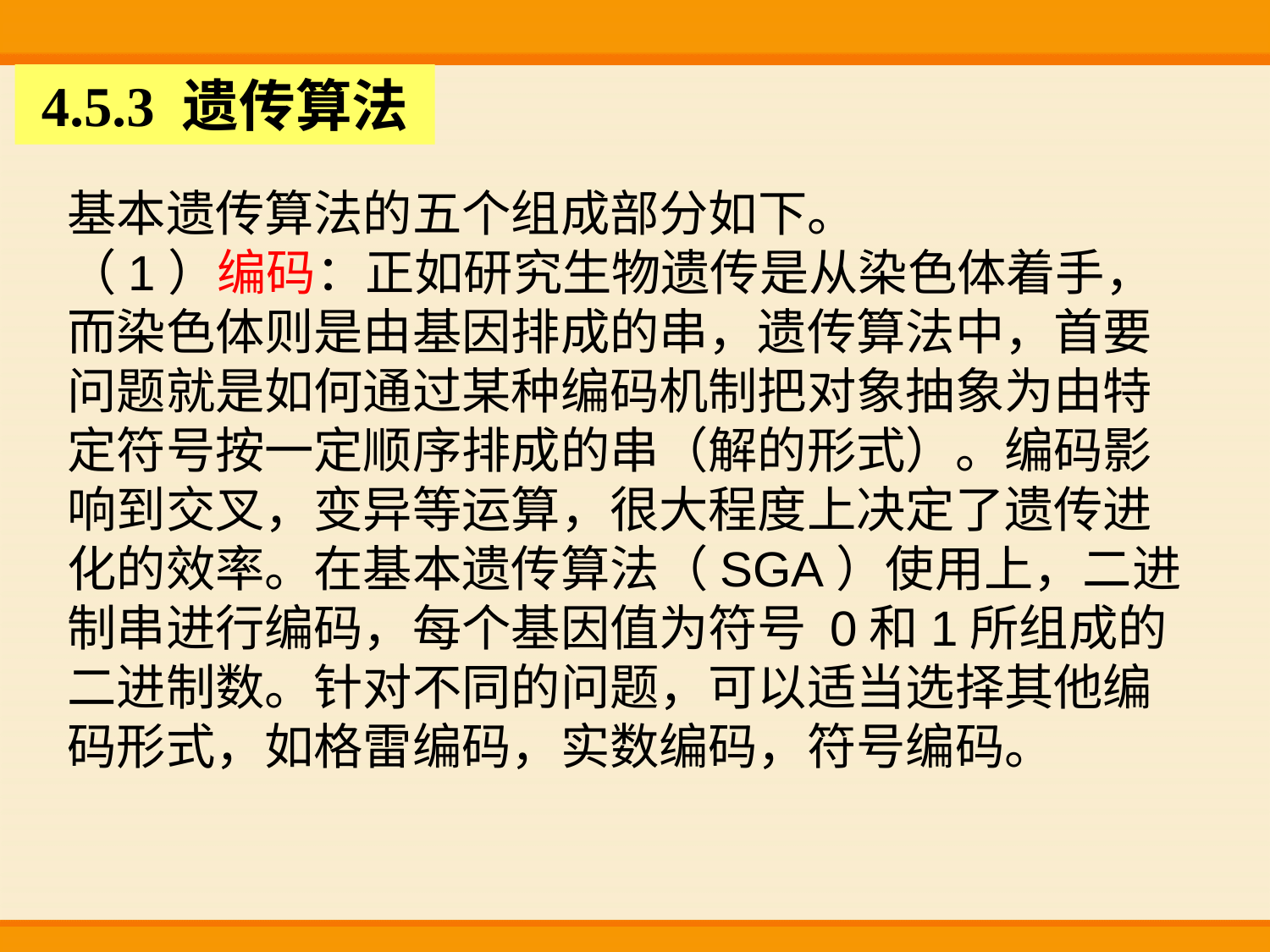

4.5.3 遗传算法
基本遗传算法的五个组成部分如下。
（1）编码：正如研究生物遗传是从染色体着手，而染色体则是由基因排成的串，遗传算法中，首要问题就是如何通过某种编码机制把对象抽象为由特定符号按一定顺序排成的串（解的形式）。编码影响到交叉，变异等运算，很大程度上决定了遗传进化的效率。在基本遗传算法（SGA）使用上，二进制串进行编码，每个基因值为符号 0和1所组成的二进制数。针对不同的问题，可以适当选择其他编码形式，如格雷编码，实数编码，符号编码。